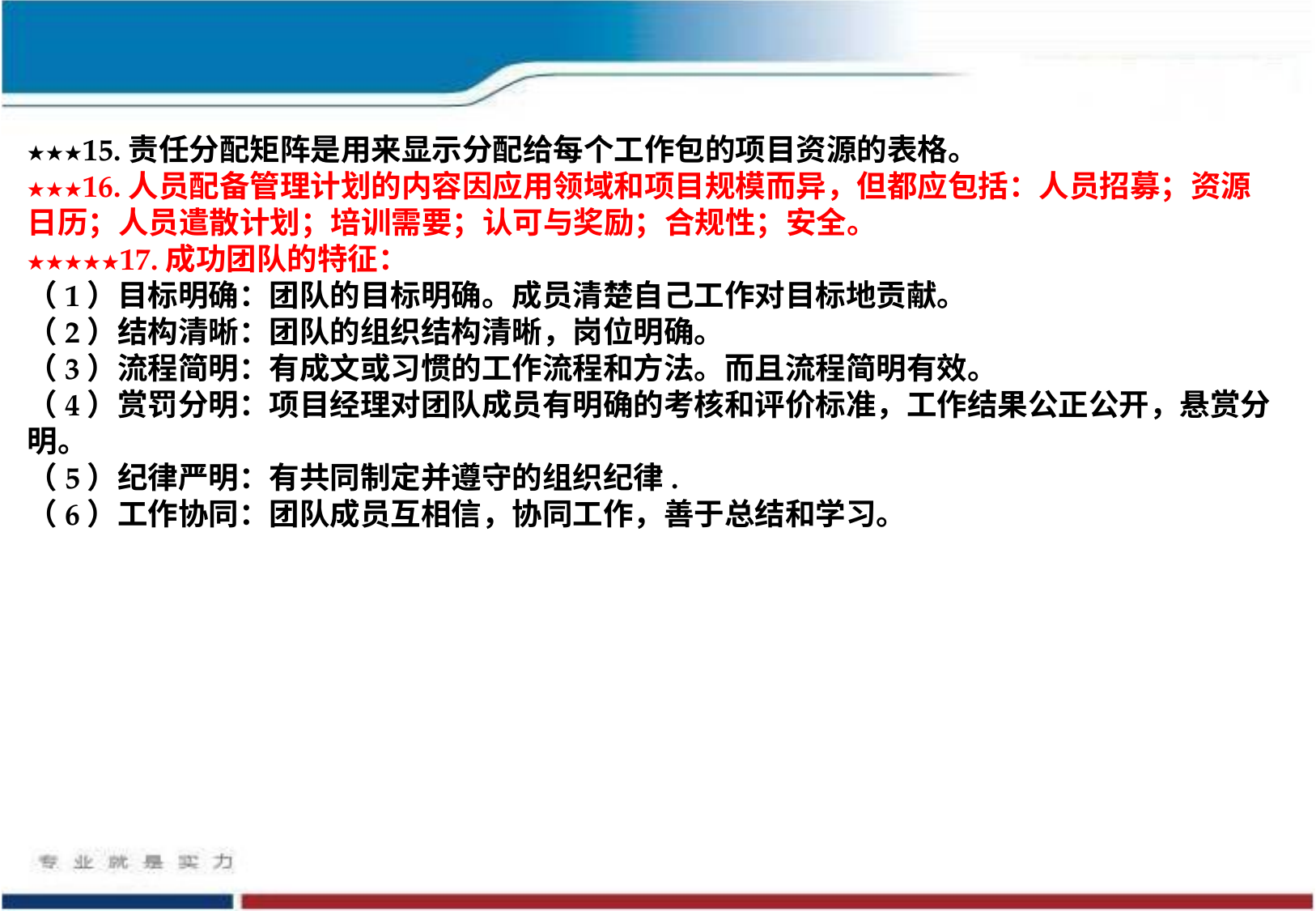

★★★15.责任分配矩阵是用来显示分配给每个工作包的项目资源的表格。
★★★16.人员配备管理计划的内容因应用领域和项目规模而异，但都应包括：人员招募；资源日历；人员遣散计划；培训需要；认可与奖励；合规性；安全。
★★★★★17.成功团队的特征：
（1）目标明确：团队的目标明确。成员清楚自己工作对目标地贡献。
（2）结构清晰：团队的组织结构清晰，岗位明确。
（3）流程简明：有成文或习惯的工作流程和方法。而且流程简明有效。
（4）赏罚分明：项目经理对团队成员有明确的考核和评价标准，工作结果公正公开，悬赏分明。
（5）纪律严明：有共同制定并遵守的组织纪律.
（6）工作协同：团队成员互相信，协同工作，善于总结和学习。